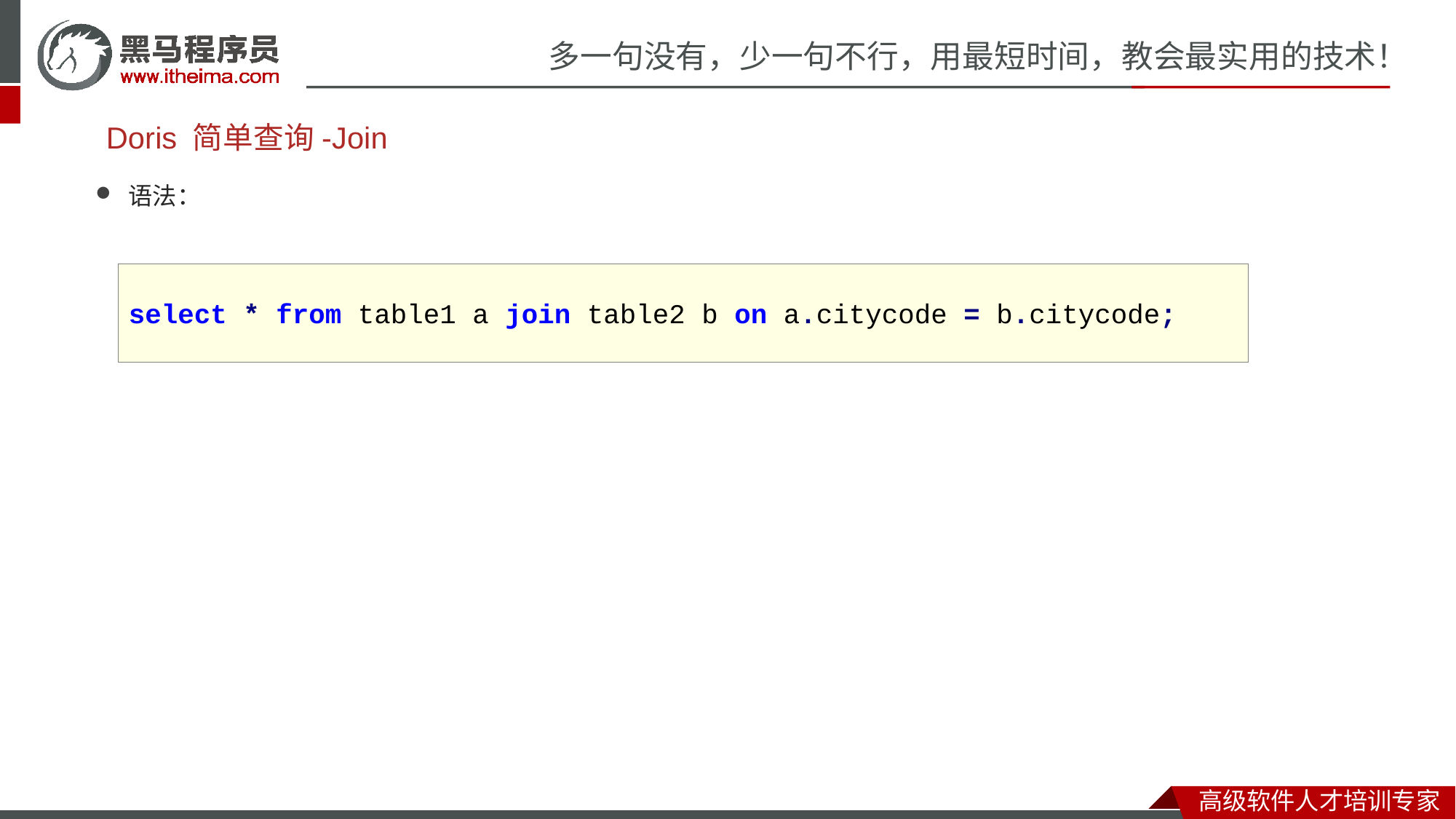

# Doris 简单查询-Join

语法：

select * from table1 a join table2 b on a.citycode = b.citycode;